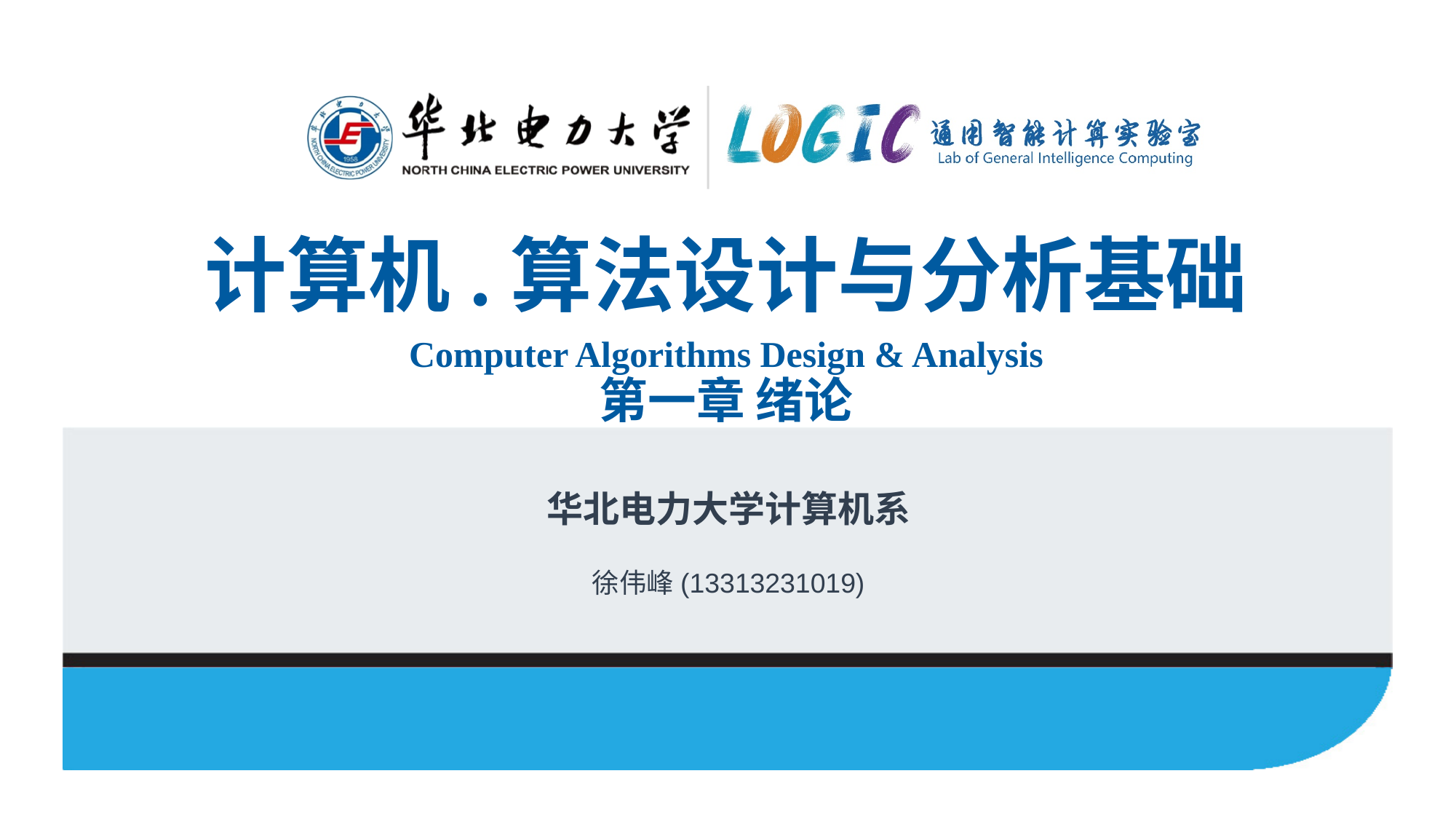

# 计算机.算法设计与分析基础 Computer Algorithms Design & Analysis 第一章 绪论

华北电力大学计算机系

徐伟峰(13313231019)